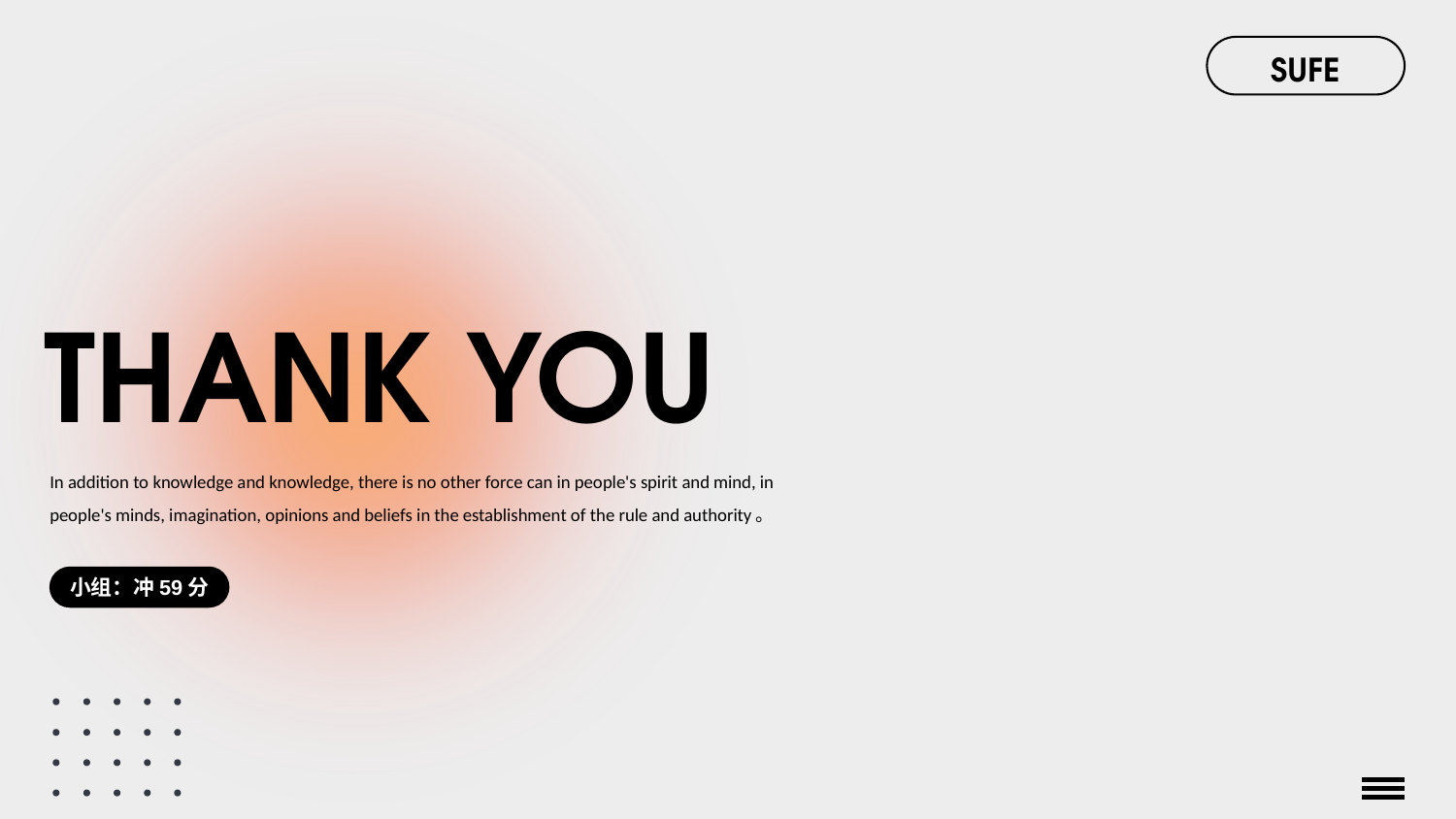

SUFE
THANK YOU
In addition to knowledge and knowledge, there is no other force can in people's spirit and mind, in people's minds, imagination, opinions and beliefs in the establishment of the rule and authority。
小组：冲59分